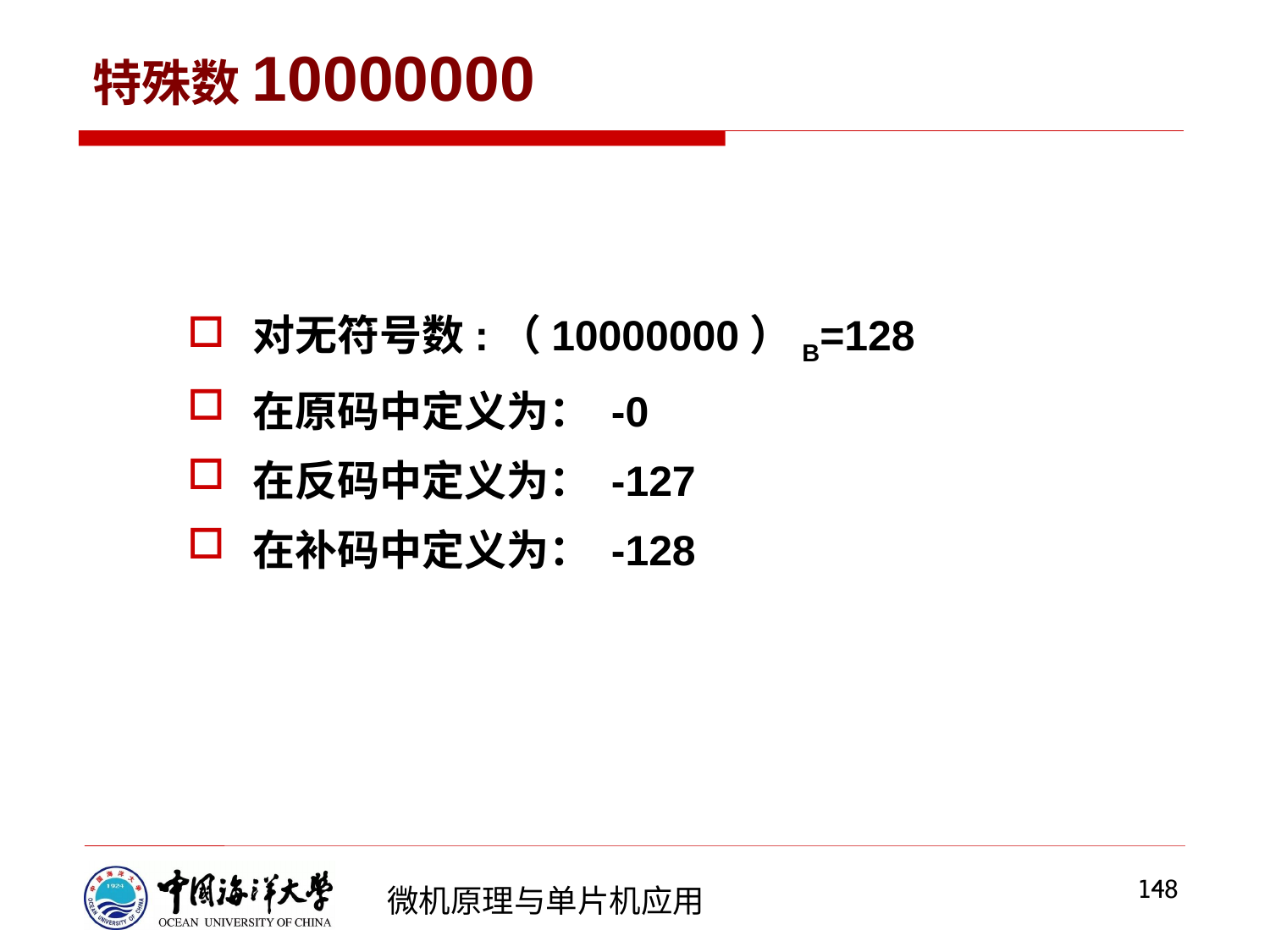

# 特殊数10000000
对无符号数:（10000000）B=128
在原码中定义为： -0
在反码中定义为： -127
在补码中定义为： -128
148